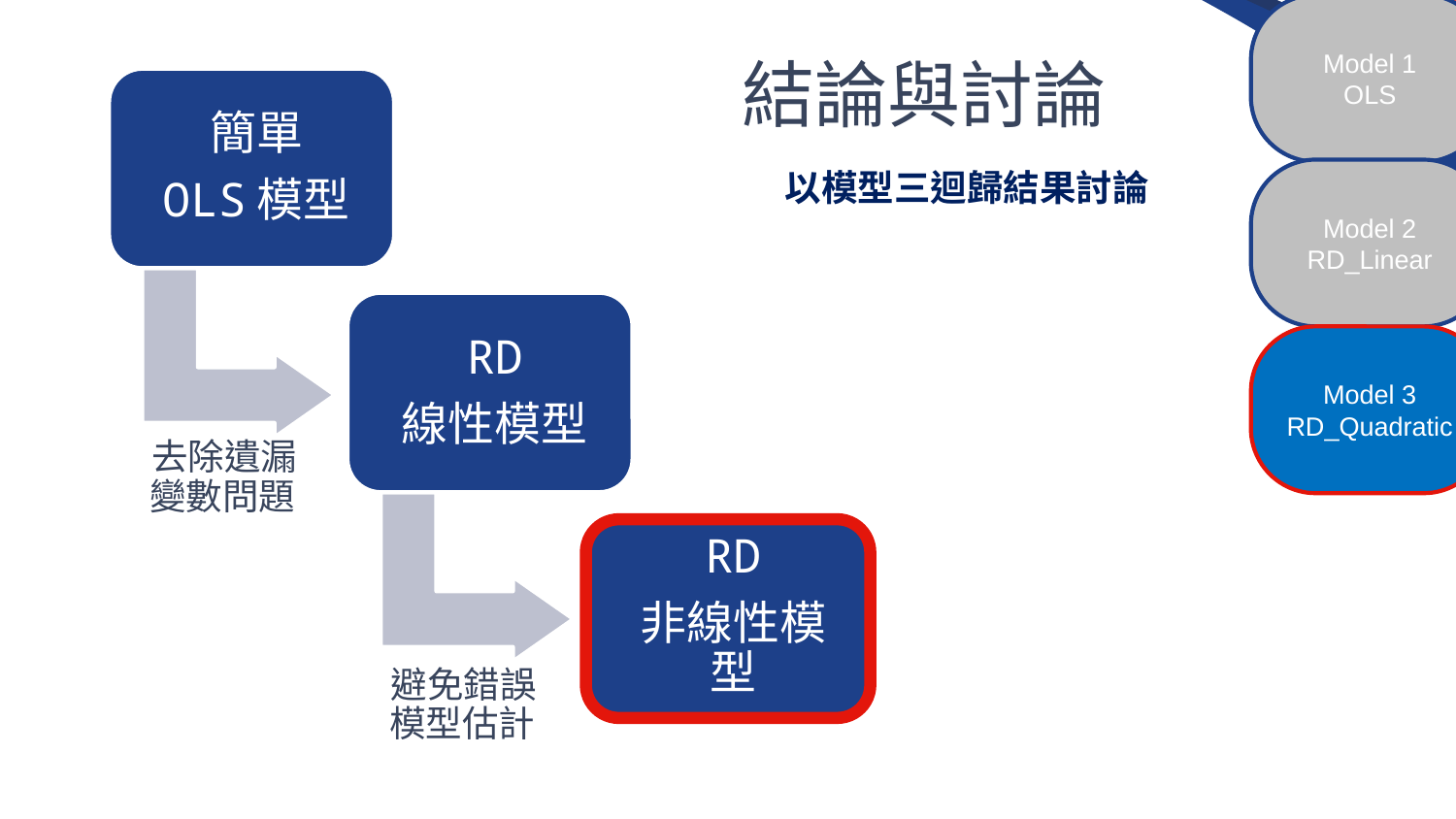

簡單
OLS模型
  去除遺漏變數問題
RD
線性模型
  避免錯誤模型估計
RD
非線性模型

Model 1
OLS
結論與討論
以模型三迴歸結果討論
Model 2
RD_Linear
Model 3
RD_Quadratic